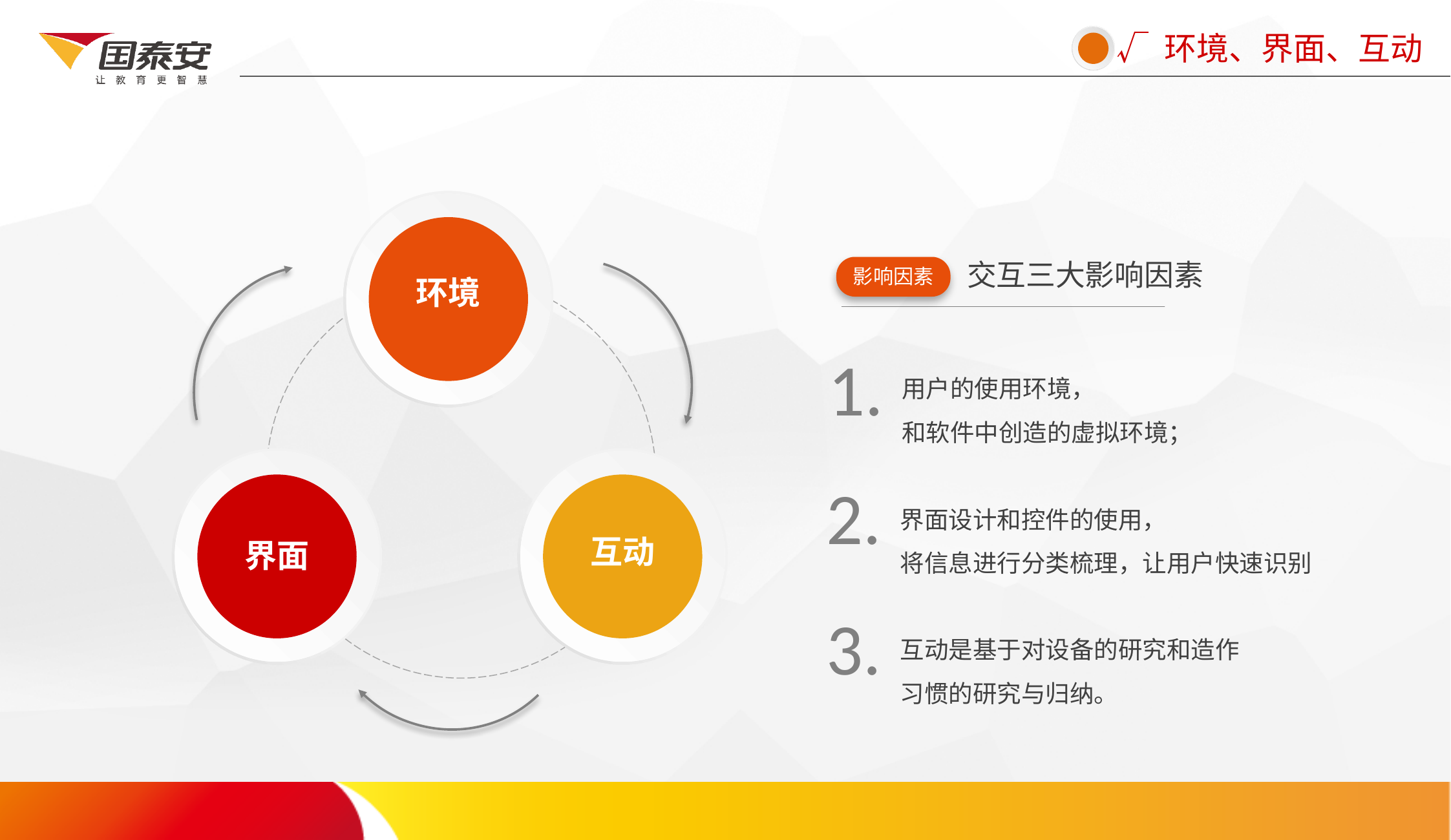

√ 环境、界面、互动

环境
交互三大影响因素

影响因素

1.
用户的使用环境，
和软件中创造的虚拟环境；

2.
界面设计和控件的使用，
将信息进行分类梳理，让用户快速识别

界面

互动
3.
互动是基于对设备的研究和造作习惯的研究与归纳。